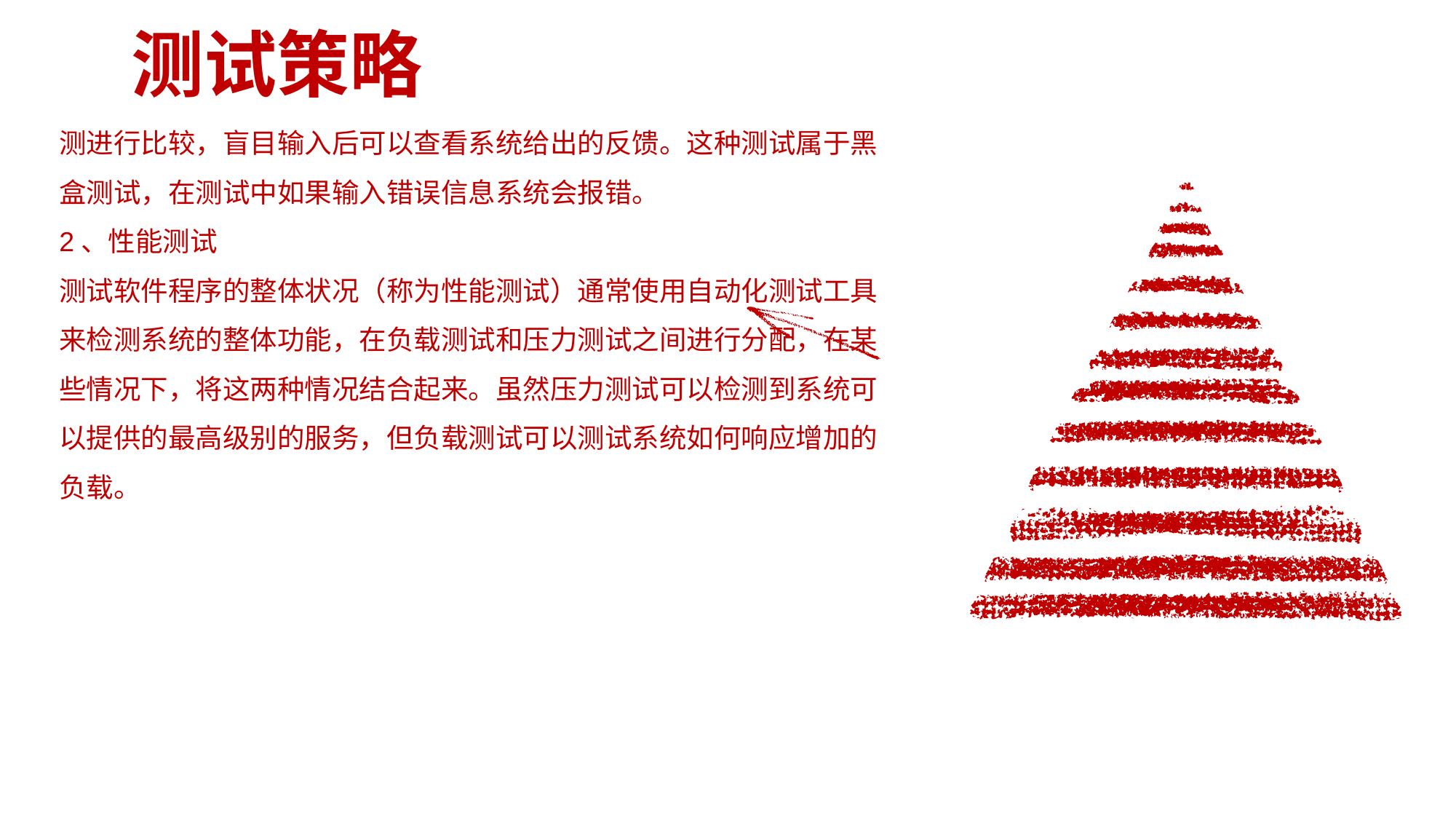

测试策略
测进行比较，盲目输入后可以查看系统给出的反馈。这种测试属于黑盒测试，在测试中如果输入错误信息系统会报错。
2、性能测试
测试软件程序的整体状况（称为性能测试）通常使用自动化测试工具来检测系统的整体功能，在负载测试和压力测试之间进行分配，在某些情况下，将这两种情况结合起来。虽然压力测试可以检测到系统可以提供的最高级别的服务，但负载测试可以测试系统如何响应增加的负载。